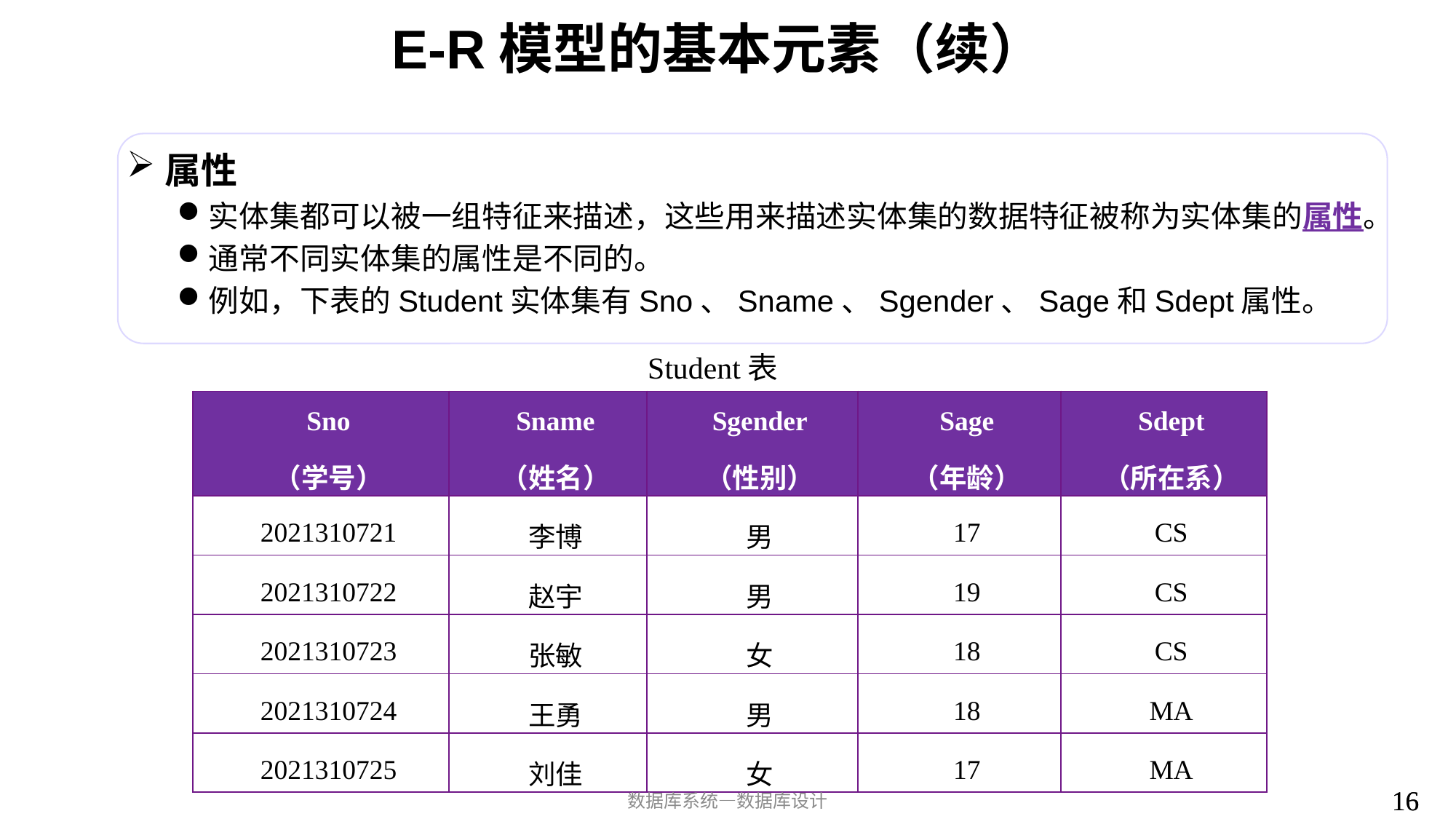

# E-R模型的基本元素（续）

属性
实体集都可以被一组特征来描述，这些用来描述实体集的数据特征被称为实体集的属性。
通常不同实体集的属性是不同的。
例如，下表的Student实体集有Sno、Sname、Sgender、Sage和Sdept属性。
Student表
| Sno （学号） | Sname （姓名） | Sgender （性别） | Sage （年龄） | Sdept （所在系） |
| --- | --- | --- | --- | --- |
| 2021310721 | 李博 | 男 | 17 | CS |
| 2021310722 | 赵宇 | 男 | 19 | CS |
| 2021310723 | 张敏 | 女 | 18 | CS |
| 2021310724 | 王勇 | 男 | 18 | MA |
| 2021310725 | 刘佳 | 女 | 17 | MA |
16
16
数据库系统—数据库设计